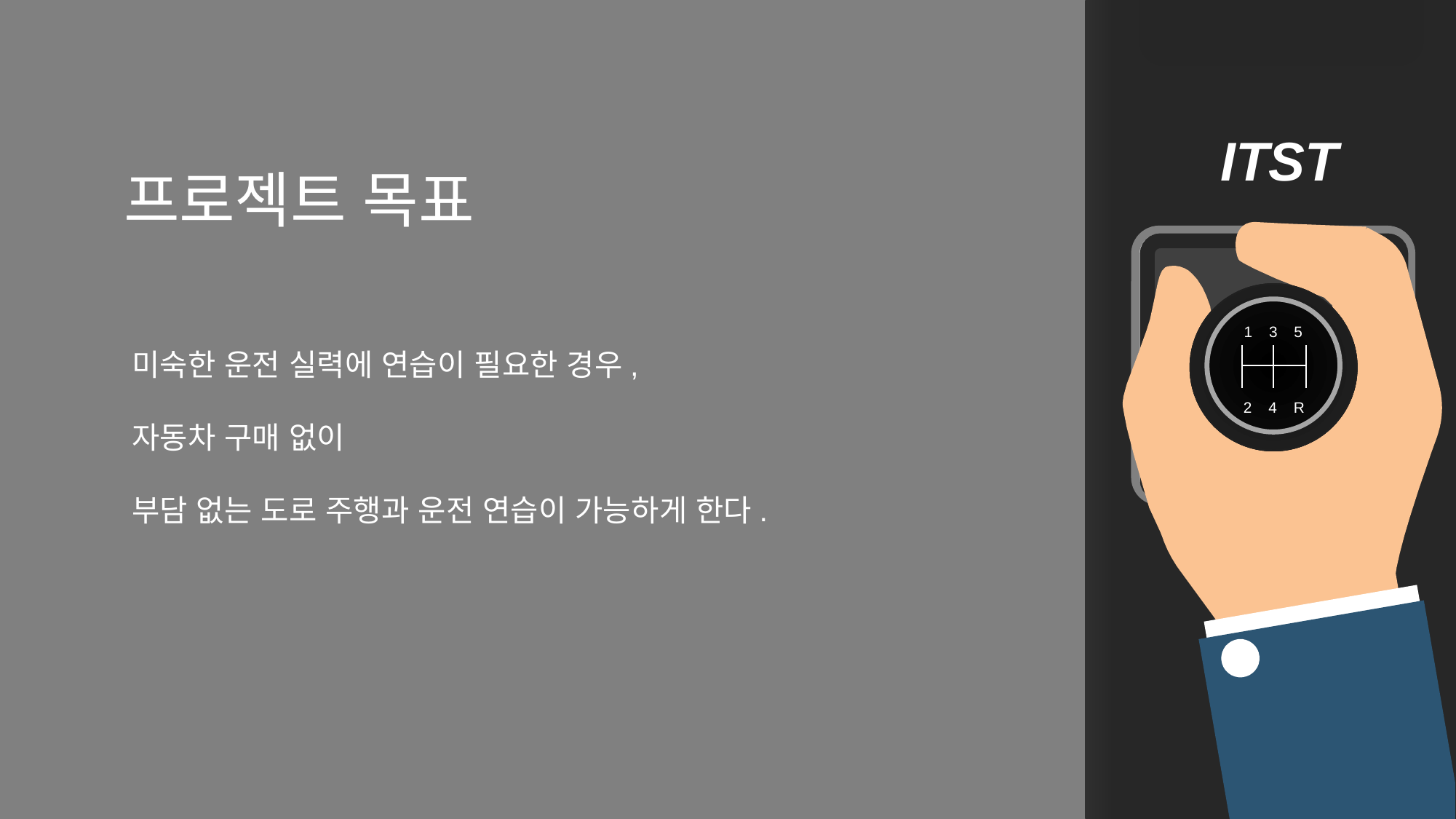

ITST
프로젝트 목표

1    3    5
2    4    R

미숙한 운전 실력에 연습이 필요한 경우,
자동차 구매 없이
부담 없는 도로 주행과 운전 연습이 가능하게 한다.